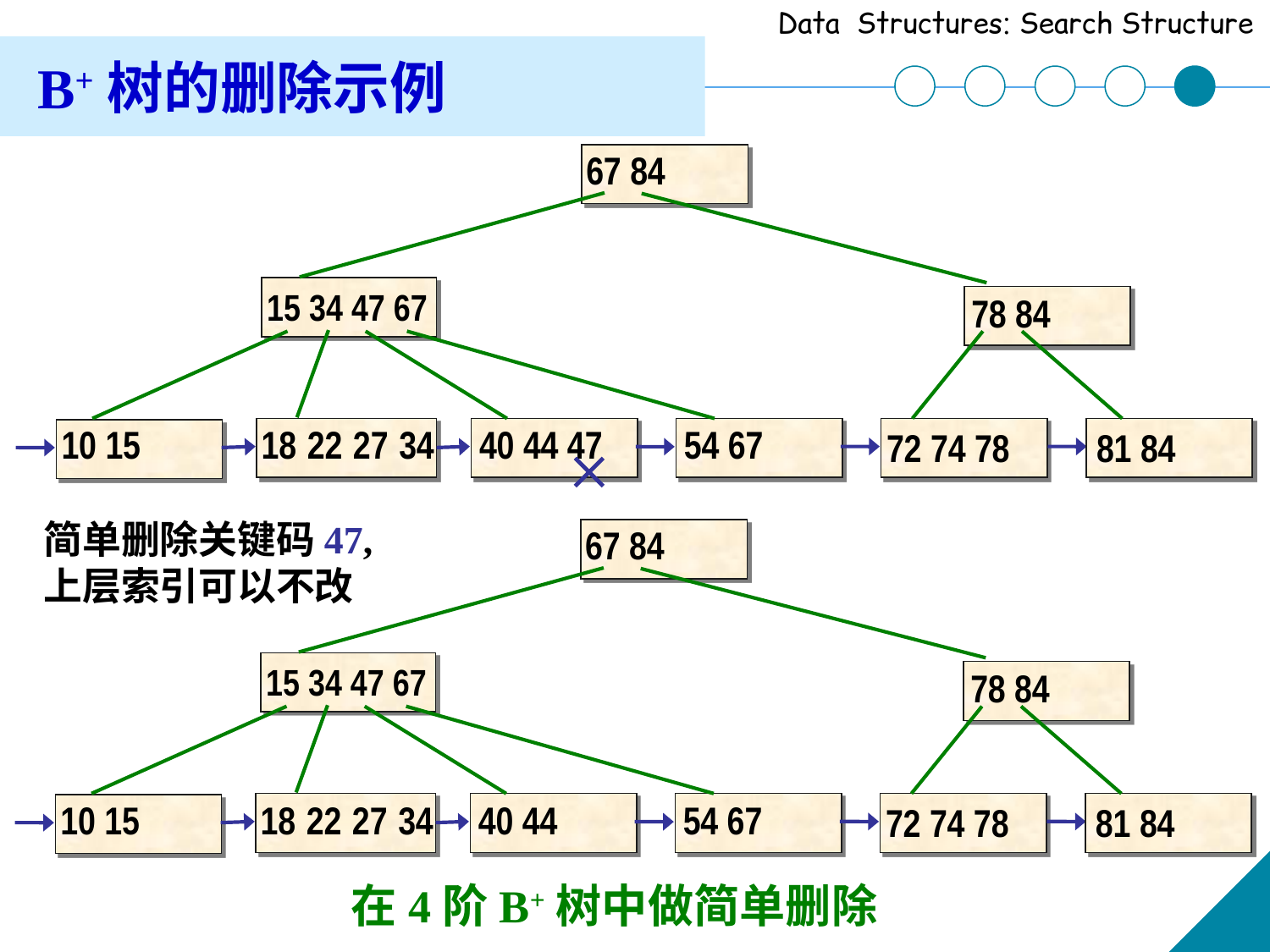

B+树的删除示例

67 84

15 34 47 67

78 84

10 15

18 22 27 34

40 44 47

54 67

72 74 78

81 84

×
简单删除关键码47,
上层索引可以不改
67 84

15 34 47 67

78 84

10 15

18 22 27 34

40 44

54 67

72 74 78

81 84

在4阶B+树中做简单删除